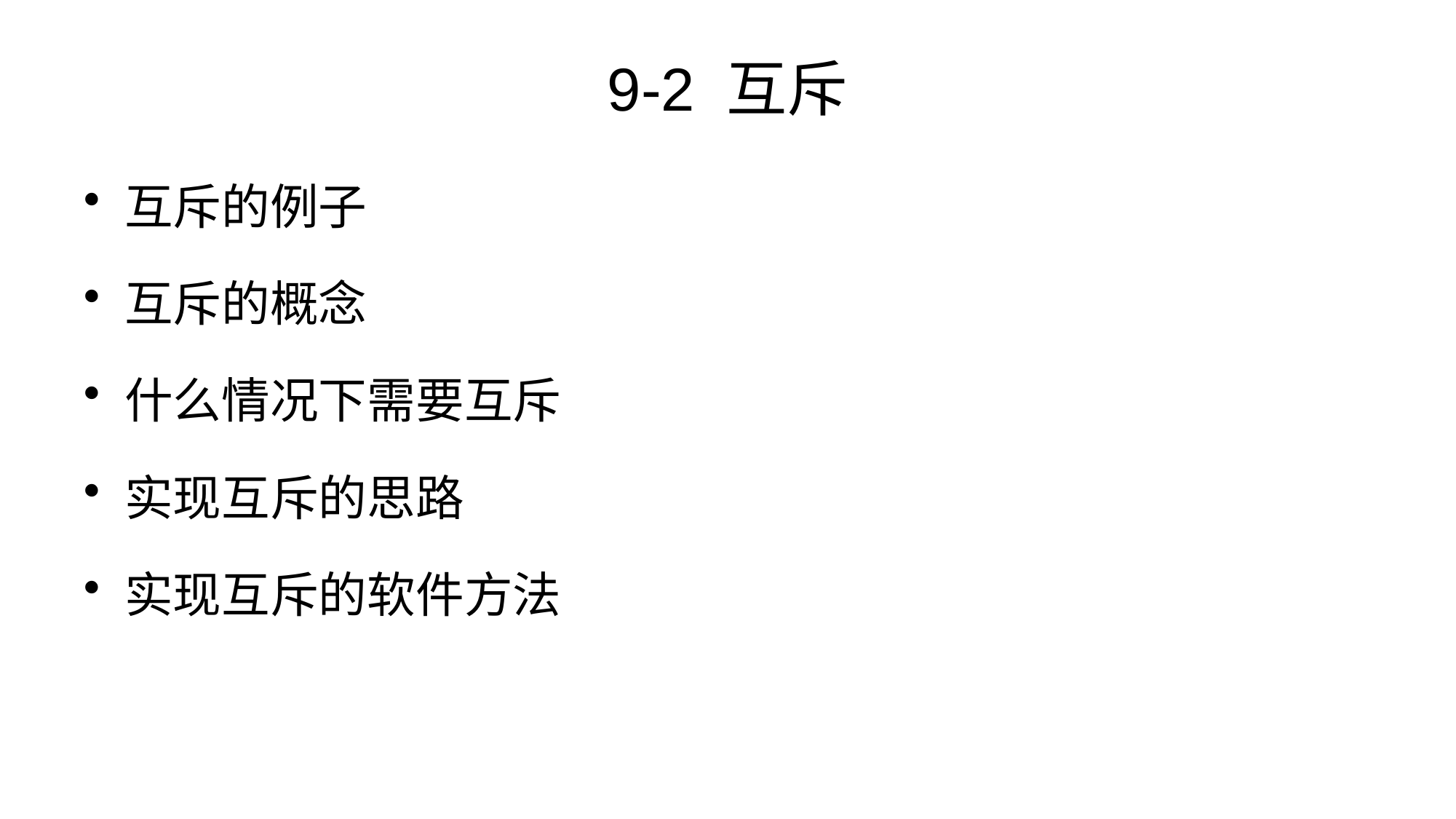

# 9-2 互斥
互斥的例子
互斥的概念
什么情况下需要互斥
实现互斥的思路
实现互斥的软件方法